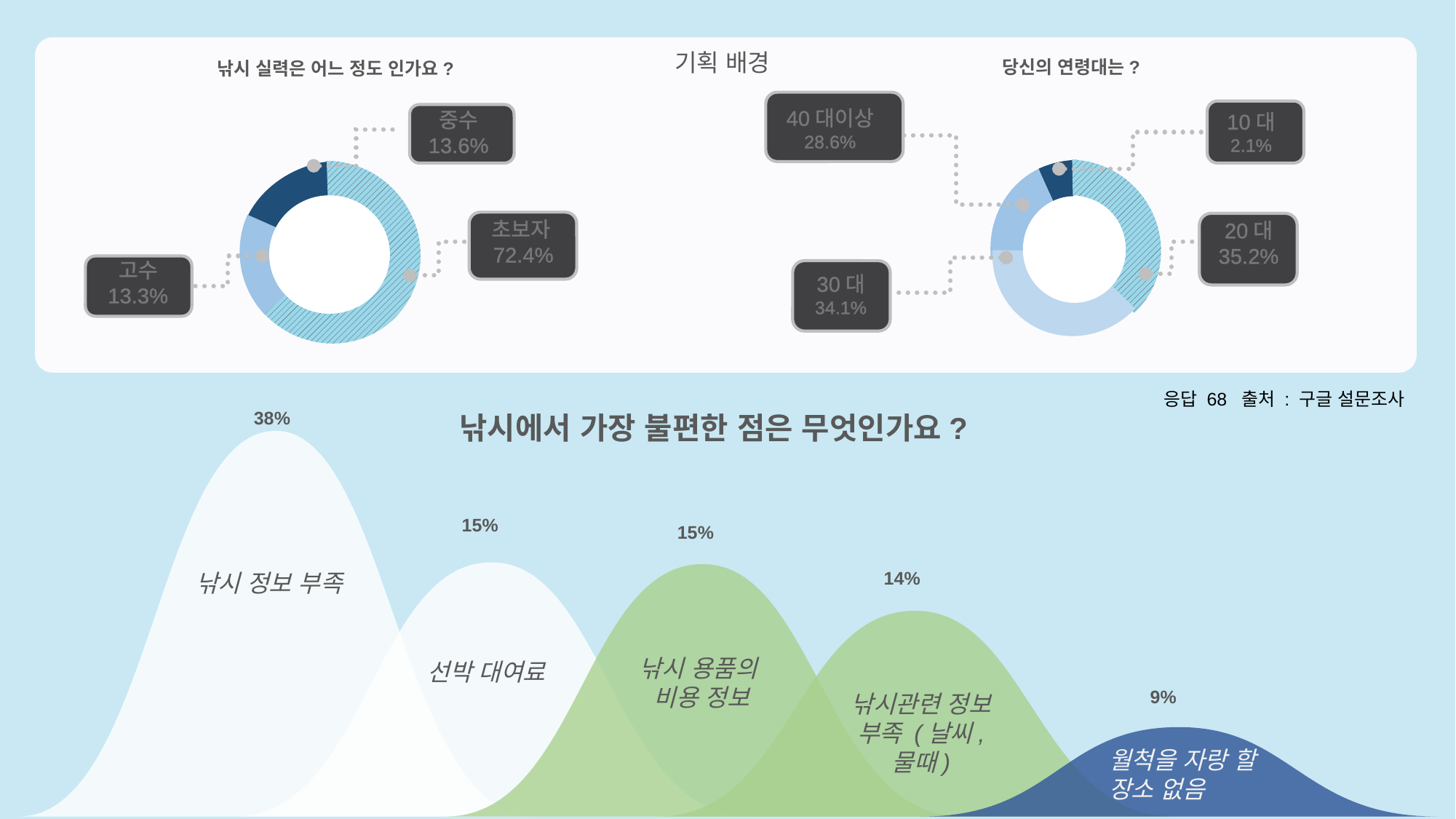

기획 배경
당신의 연령대는?

40대이상
28.6%

10대
2.1%

20대
35.2%

30대
34.1%

낚시 실력은 어느 정도 인가요?
중수
13.6%

초보자72.4%

고수
13.3%

### Chart

| Category | 계열 1 |
|---|---|
| 항목 1 | 0.38 |
| 항목 2 | 0.15 |
| 항목 3 | 0.15 |
| 항목 4 | 0.14 |
| 항목 5 | 0.09 |
응답 68  출처 : 구글 설문조사
낚시에서 가장 불편한 점은 무엇인가요?

낚시 정보 부족

낚시 용품의
비용 정보
선박 대여료
낚시관련 정보 부족 (날씨, 물때)

월척을 자랑 할 장소 없음